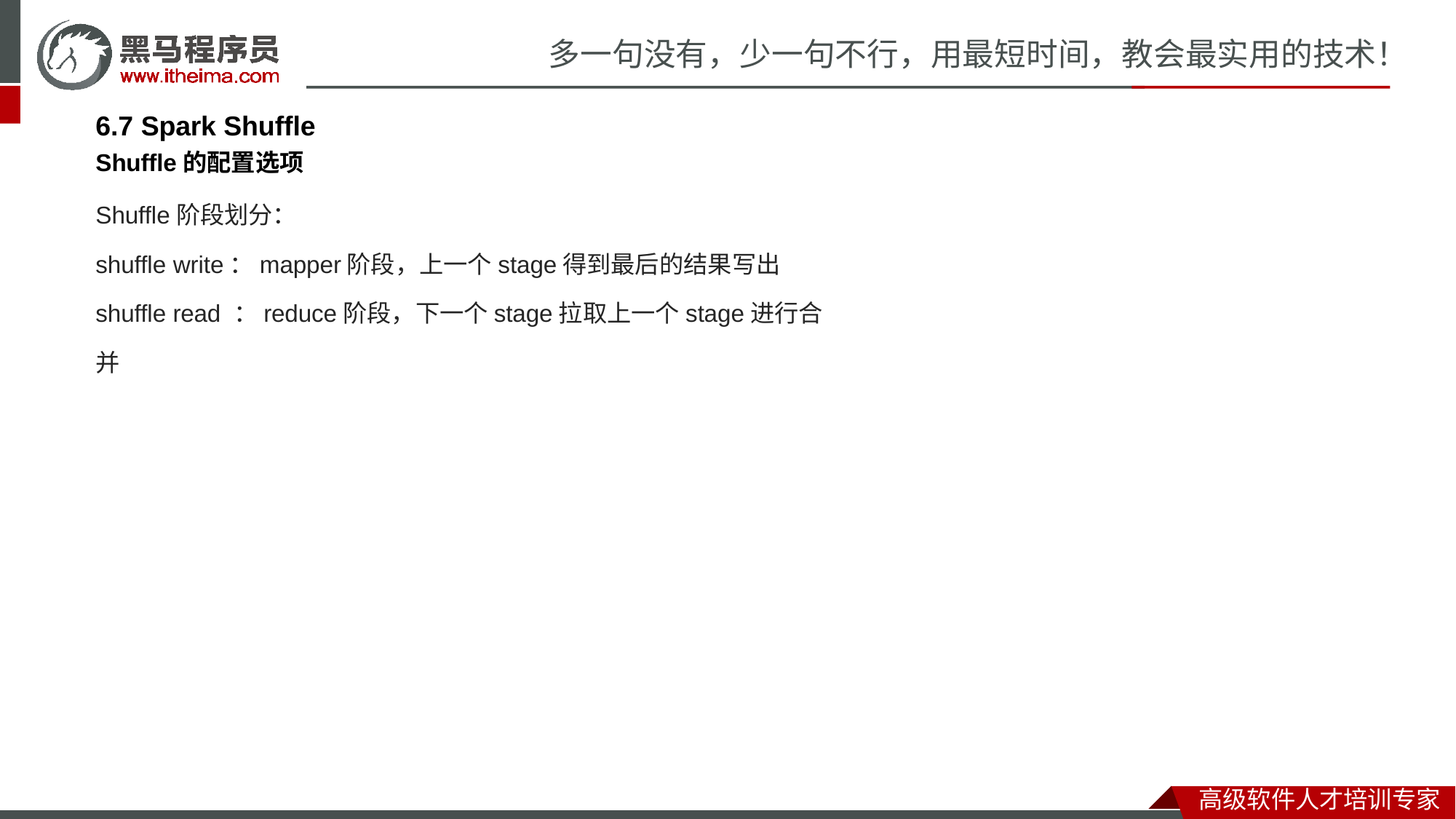

# 多一句没有，少一句不行，用最短时间，教会最实用的技术！

6.7 Spark Shuffle
Shuffle的配置选项

Shuffle阶段划分：
shuffle write：mapper阶段，上一个stage得到最后的结果写出 shuffle read ：reduce阶段，下一个stage拉取上一个stage进行合并
高级软件人才培训专家